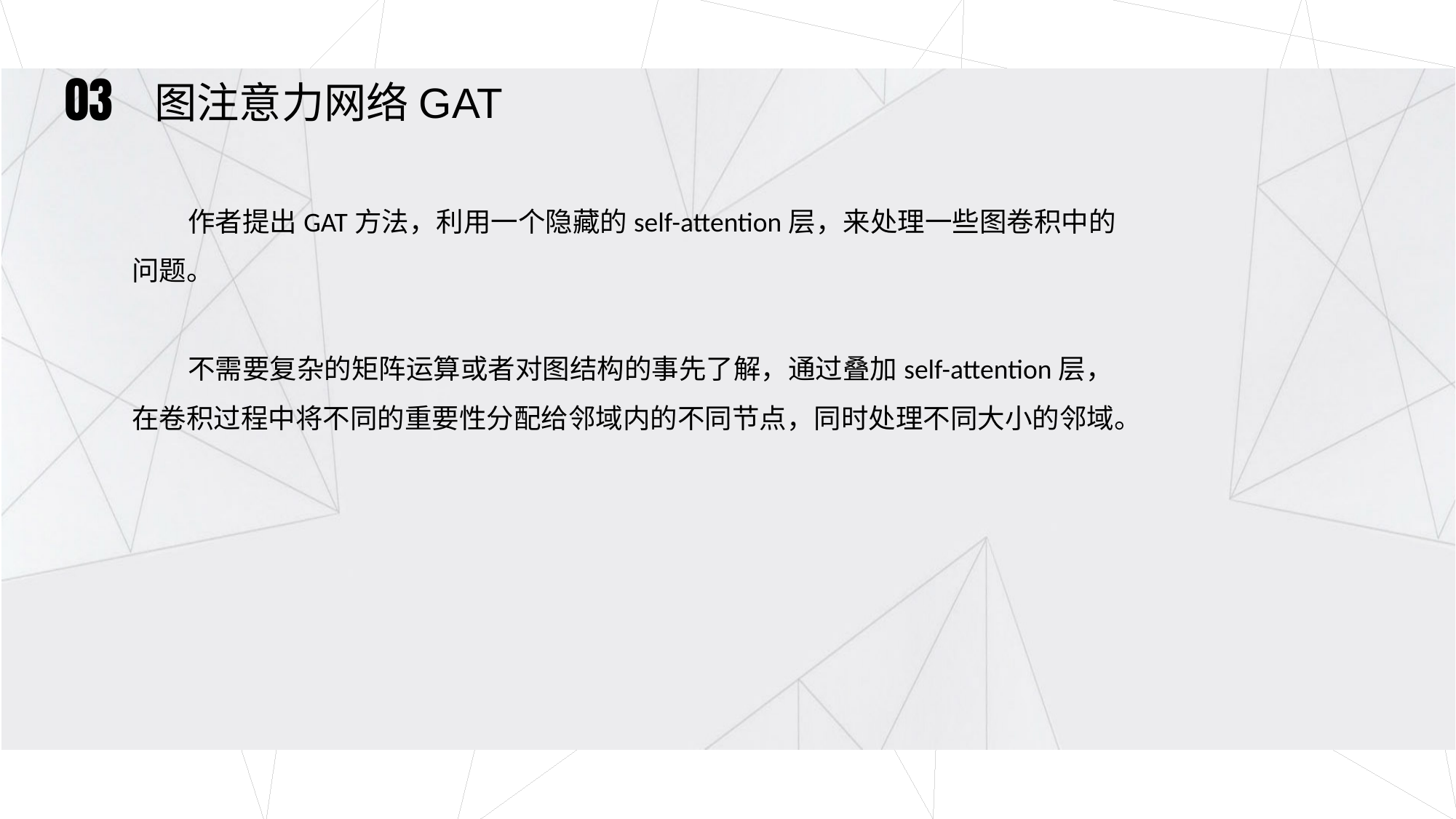

03
图注意力网络GAT
        作者提出GAT方法，利用一个隐藏的self-attention层，来处理一些图卷积中的问题。

        不需要复杂的矩阵运算或者对图结构的事先了解，通过叠加self-attention层，在卷积过程中将不同的重要性分配给邻域内的不同节点，同时处理不同大小的邻域。